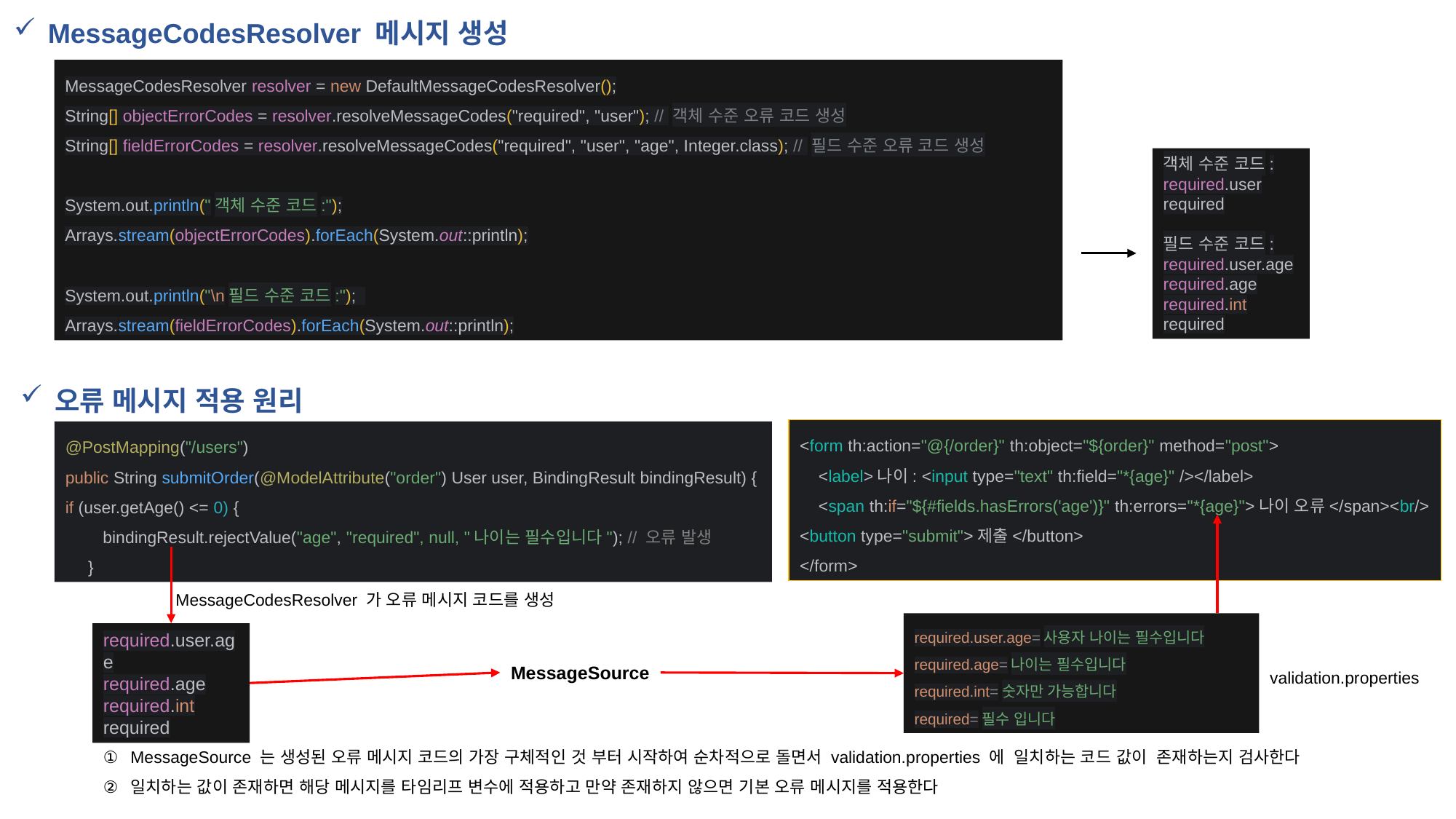

MessageCodesResolver 메시지 생성
MessageCodesResolver resolver = new DefaultMessageCodesResolver();
String[] objectErrorCodes = resolver.resolveMessageCodes("required", "user"); // 객체 수준 오류 코드 생성
String[] fieldErrorCodes = resolver.resolveMessageCodes("required", "user", "age", Integer.class); // 필드 수준 오류 코드 생성
System.out.println("객체 수준 코드:");
Arrays.stream(objectErrorCodes).forEach(System.out::println);
System.out.println("\n필드 수준 코드:");
Arrays.stream(fieldErrorCodes).forEach(System.out::println);
객체 수준 코드:
required.user
required
필드 수준 코드:
required.user.age
required.age
required.int
required
오류 메시지 적용 원리
<form th:action="@{/order}" th:object="${order}" method="post">
    <label>나이: <input type="text" th:field="*{age}" /></label>
    <span th:if="${#fields.hasErrors('age')}" th:errors="*{age}">나이 오류</span><br/>
<button type="submit">제출</button>
</form>
@PostMapping("/users")
public String submitOrder(@ModelAttribute("order") User user, BindingResult bindingResult) {
if (user.getAge() <= 0) {
        bindingResult.rejectValue("age", "required", null, "나이는 필수입니다"); // 오류 발생
    }
MessageCodesResolver 가 오류 메시지 코드를 생성
required.user.age=사용자 나이는 필수입니다
required.age=나이는 필수입니다
required.int=숫자만 가능합니다
required=필수 입니다
required.user.age
required.age
required.int
required
MessageSource
validation.properties
MessageSource 는 생성된 오류 메시지 코드의 가장 구체적인 것 부터 시작하여 순차적으로 돌면서 validation.properties 에  일치하는 코드 값이  존재하는지 검사한다
일치하는 값이 존재하면 해당 메시지를 타임리프 변수에 적용하고 만약 존재하지 않으면 기본 오류 메시지를 적용한다